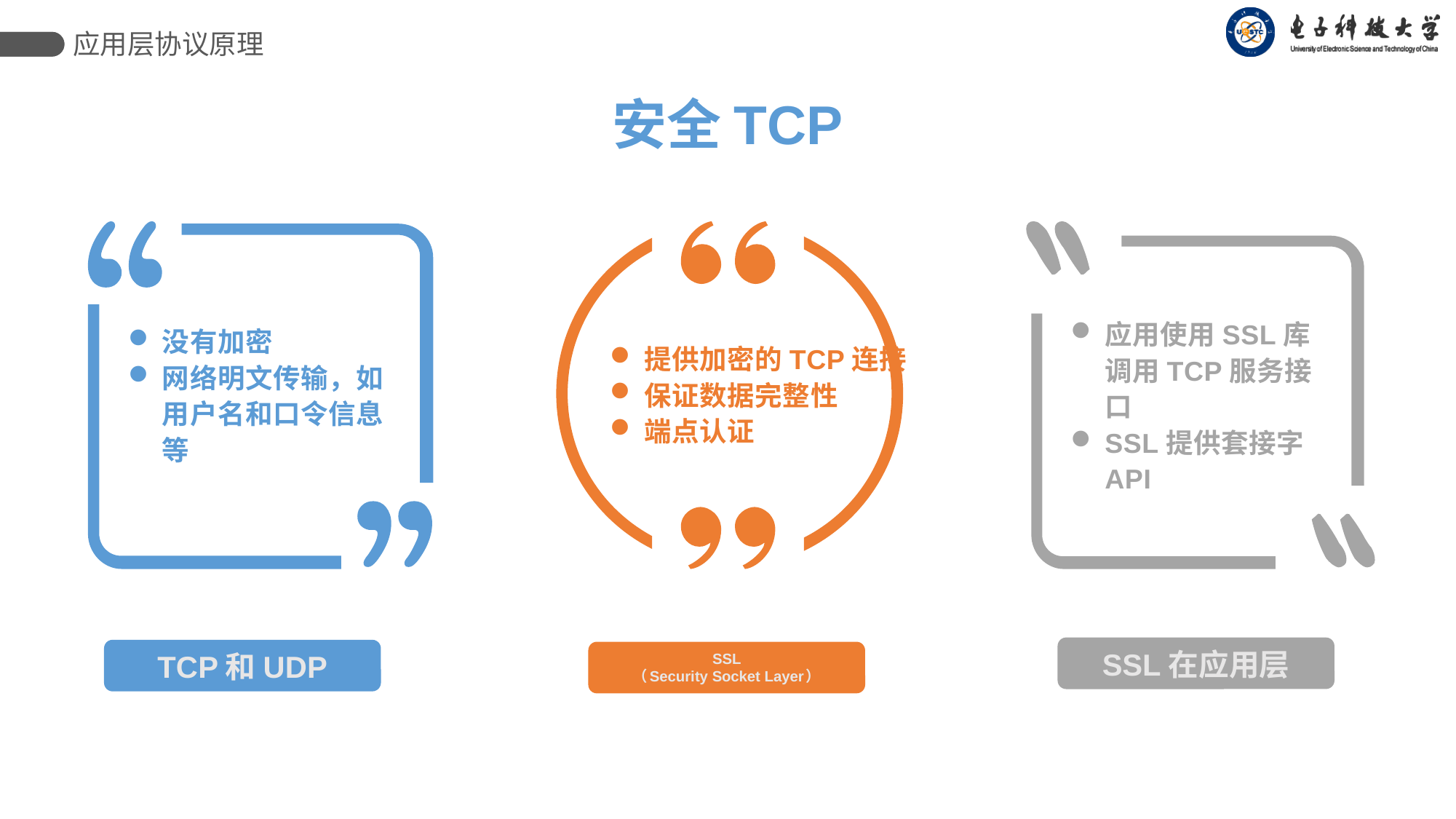

应用层协议原理

安全TCP

没有加密
网络明文传输，如用户名和口令信息等
TCP和UDP

提供加密的TCP连接
保证数据完整性
端点认证
SSL
（Security Socket Layer）

应用使用SSL库调用TCP服务接口
SSL提供套接字API
SSL在应用层